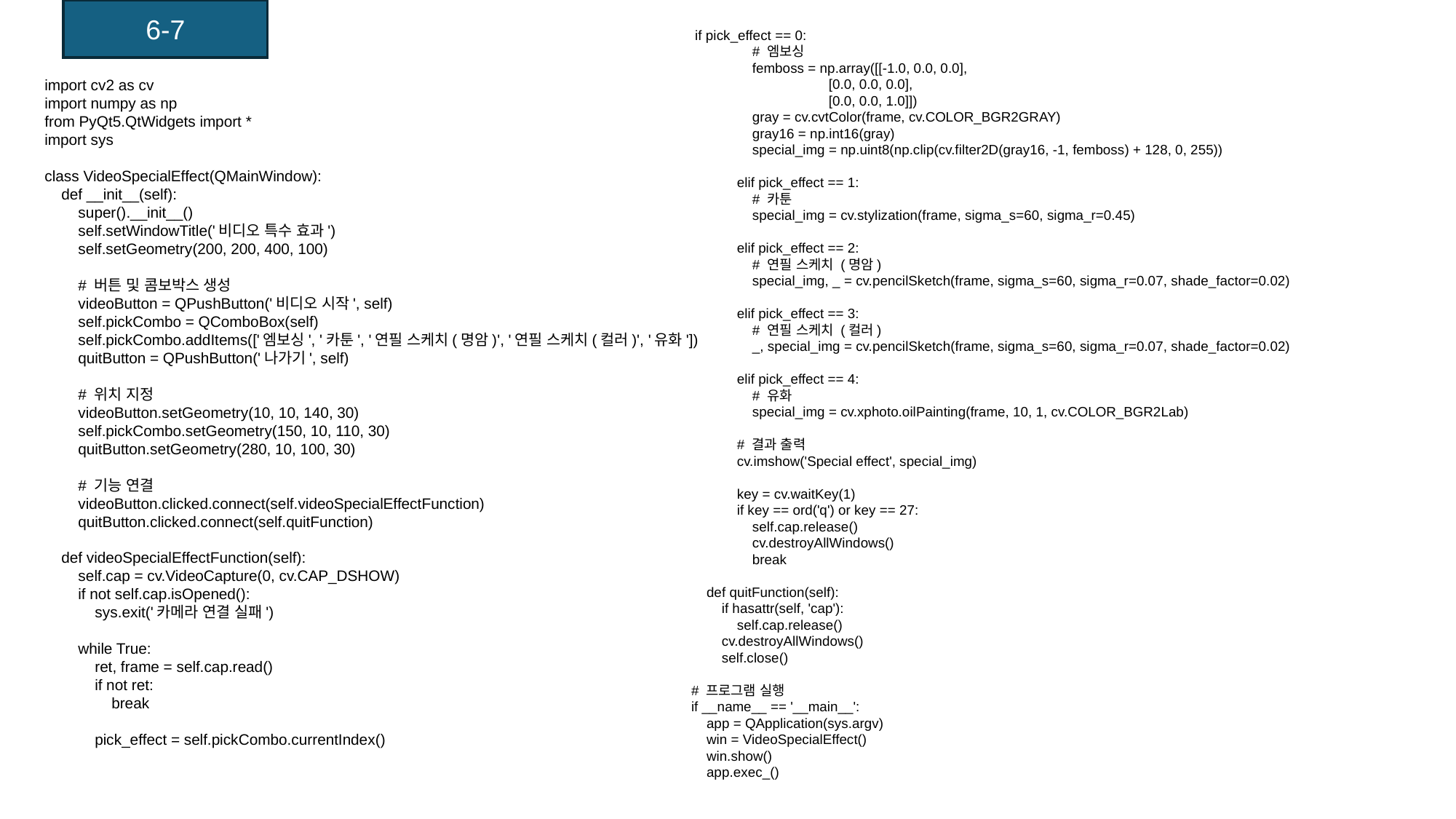

6-7
 if pick_effect == 0:
                # 엠보싱
                femboss = np.array([[-1.0, 0.0, 0.0],
                                    [0.0, 0.0, 0.0],
                                    [0.0, 0.0, 1.0]])
                gray = cv.cvtColor(frame, cv.COLOR_BGR2GRAY)
                gray16 = np.int16(gray)
                special_img = np.uint8(np.clip(cv.filter2D(gray16, -1, femboss) + 128, 0, 255))

            elif pick_effect == 1:
                # 카툰
                special_img = cv.stylization(frame, sigma_s=60, sigma_r=0.45)

            elif pick_effect == 2:
                # 연필 스케치 (명암)
                special_img, _ = cv.pencilSketch(frame, sigma_s=60, sigma_r=0.07, shade_factor=0.02)

            elif pick_effect == 3:
                # 연필 스케치 (컬러)
                _, special_img = cv.pencilSketch(frame, sigma_s=60, sigma_r=0.07, shade_factor=0.02)

            elif pick_effect == 4:
                # 유화
                special_img = cv.xphoto.oilPainting(frame, 10, 1, cv.COLOR_BGR2Lab)

            # 결과 출력
            cv.imshow('Special effect', special_img)

            key = cv.waitKey(1)
            if key == ord('q') or key == 27:
                self.cap.release()
                cv.destroyAllWindows()
                break

    def quitFunction(self):
        if hasattr(self, 'cap'):
            self.cap.release()
        cv.destroyAllWindows()
        self.close()

# 프로그램 실행
if __name__ == '__main__':
    app = QApplication(sys.argv)
    win = VideoSpecialEffect()
    win.show()
    app.exec_()
import cv2 as cv
import numpy as np
from PyQt5.QtWidgets import *
import sys

class VideoSpecialEffect(QMainWindow):
    def __init__(self):
        super().__init__()
        self.setWindowTitle('비디오 특수 효과')
        self.setGeometry(200, 200, 400, 100)

        # 버튼 및 콤보박스 생성
        videoButton = QPushButton('비디오 시작', self)
        self.pickCombo = QComboBox(self)
        self.pickCombo.addItems(['엠보싱', '카툰', '연필 스케치(명암)', '연필 스케치(컬러)', '유화'])
        quitButton = QPushButton('나가기', self)

        # 위치 지정
        videoButton.setGeometry(10, 10, 140, 30)
        self.pickCombo.setGeometry(150, 10, 110, 30)
        quitButton.setGeometry(280, 10, 100, 30)

        # 기능 연결
        videoButton.clicked.connect(self.videoSpecialEffectFunction)
        quitButton.clicked.connect(self.quitFunction)

    def videoSpecialEffectFunction(self):
        self.cap = cv.VideoCapture(0, cv.CAP_DSHOW)
        if not self.cap.isOpened():
            sys.exit('카메라 연결 실패')

        while True:
            ret, frame = self.cap.read()
            if not ret:
                break

            pick_effect = self.pickCombo.currentIndex()